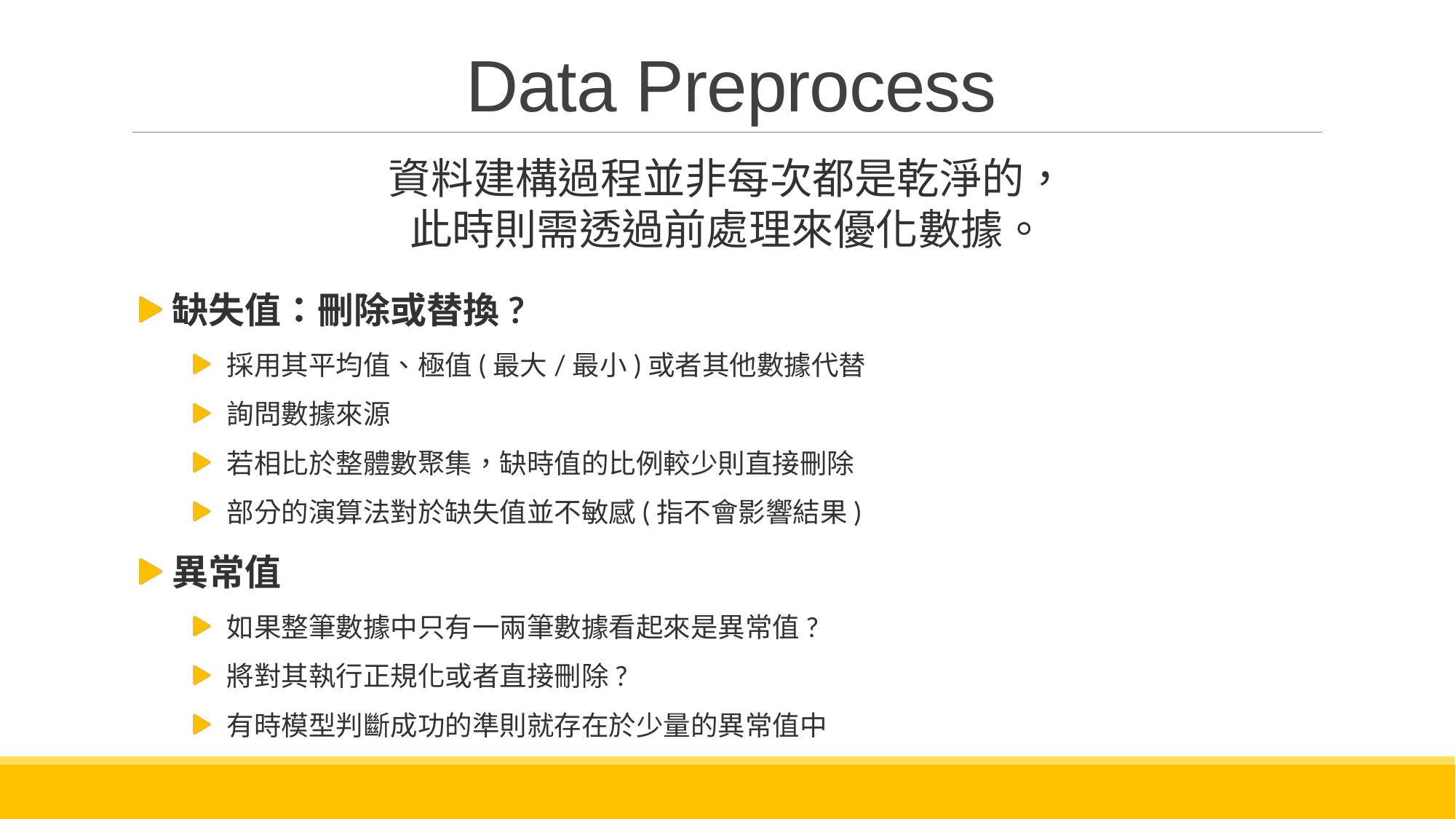

# Data Preprocess
資料建構過程並非每次都是乾淨的，
此時則需透過前處理來優化數據。
缺失值：刪除或替換?
採用其平均值、極值(最大/最小)或者其他數據代替
詢問數據來源
若相比於整體數聚集，缺時值的比例較少則直接刪除
部分的演算法對於缺失值並不敏感(指不會影響結果)
異常值
如果整筆數據中只有一兩筆數據看起來是異常值?
將對其執行正規化或者直接刪除?
有時模型判斷成功的準則就存在於少量的異常值中